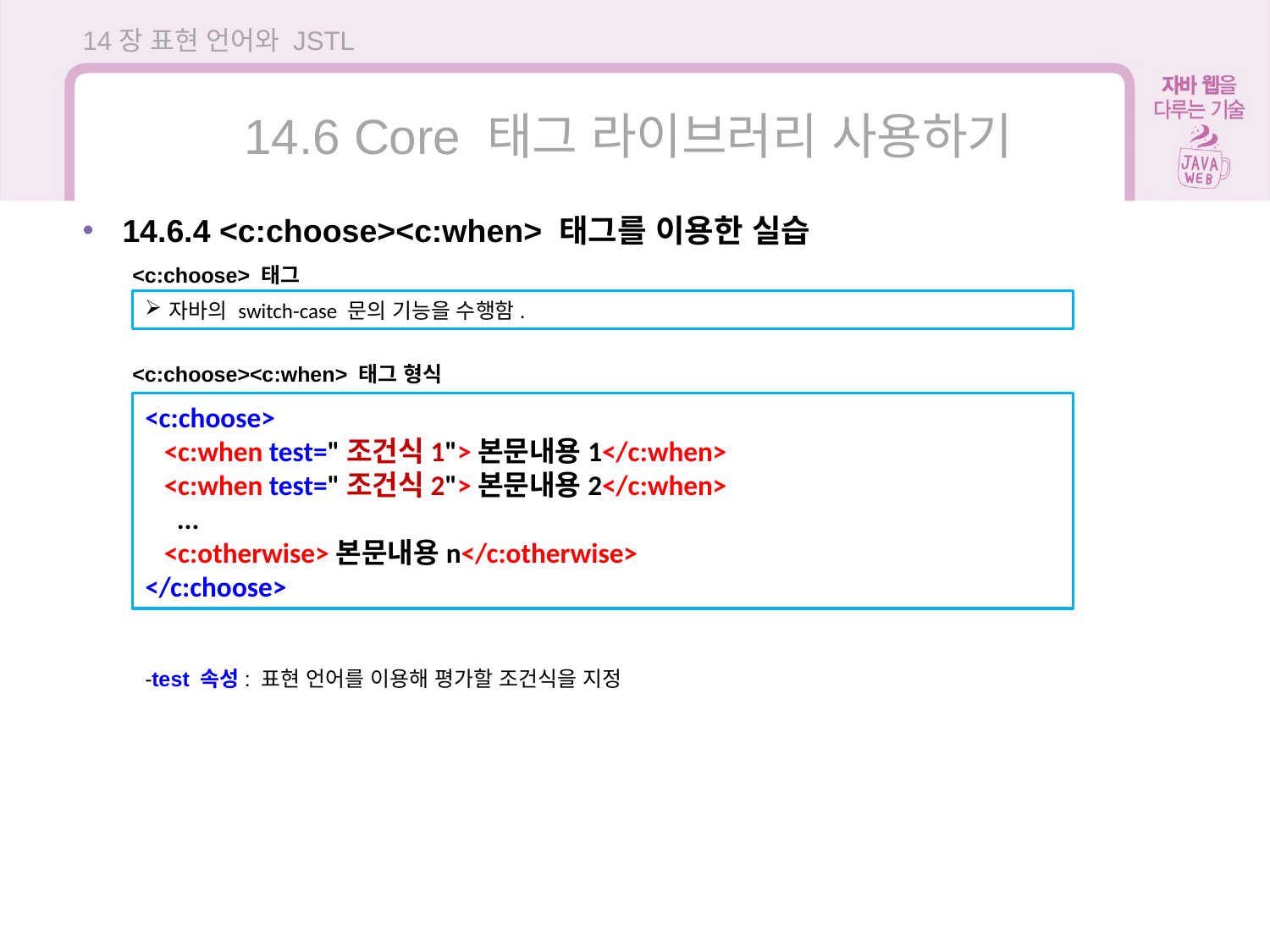

14장 표현 언어와 JSTL
14.6 Core 태그 라이브러리 사용하기
14.6.4 <c:choose><c:when> 태그를 이용한 실습
<c:choose> 태그
자바의 switch-case 문의 기능을 수행함.
<c:choose><c:when> 태그 형식
<c:choose>
   <c:when test="조건식1">본문내용1</c:when>
   <c:when test="조건식2">본문내용2</c:when>
     ...
   <c:otherwise>본문내용n</c:otherwise>
</c:choose>
-test 속성: 표현 언어를 이용해 평가할 조건식을 지정